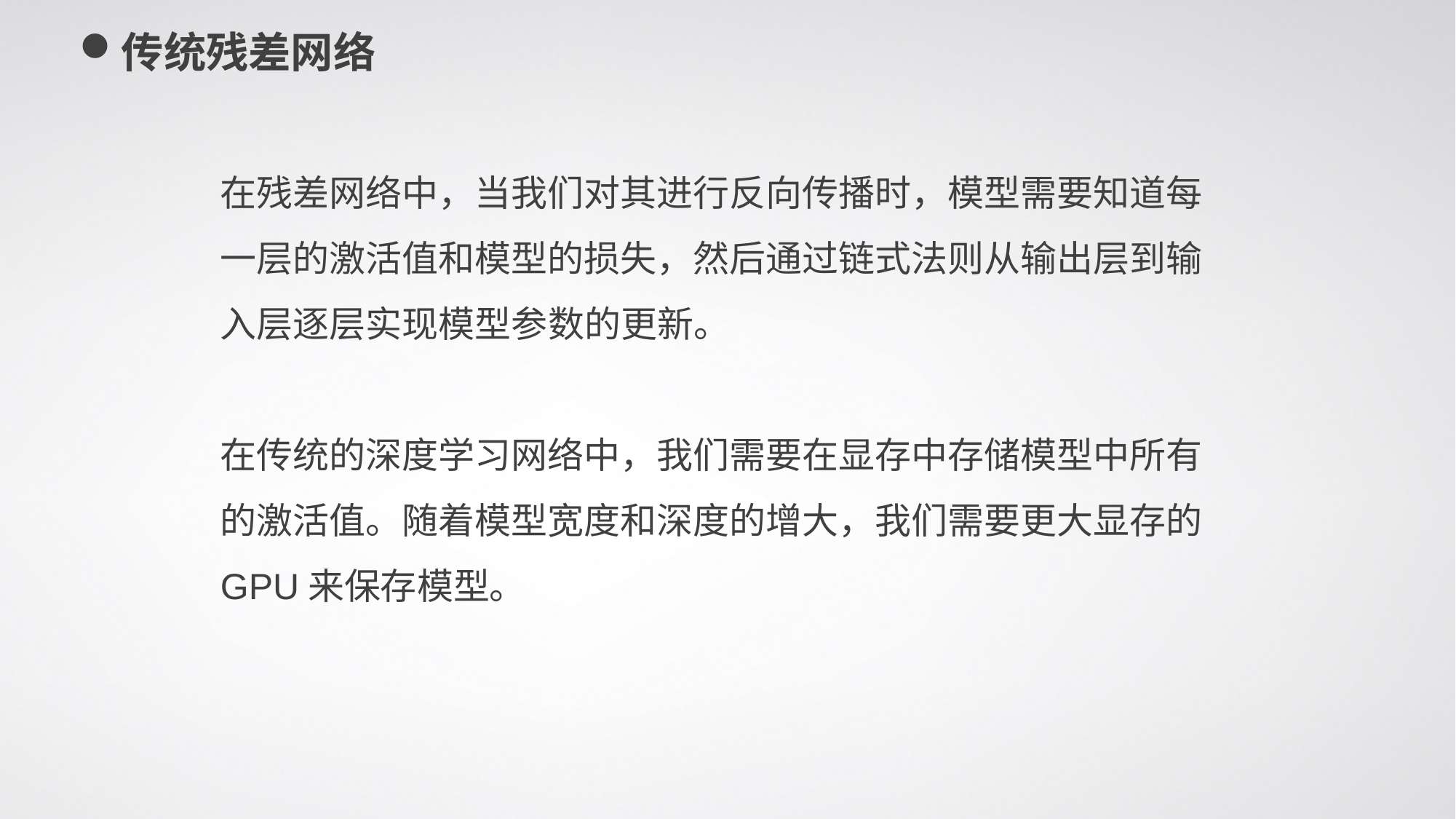

传统残差网络
在残差网络中，当我们对其进行反向传播时，模型需要知道每一层的激活值和模型的损失，然后通过链式法则从输出层到输入层逐层实现模型参数的更新。

在传统的深度学习网络中，我们需要在显存中存储模型中所有的激活值。随着模型宽度和深度的增大，我们需要更大显存的GPU来保存模型。